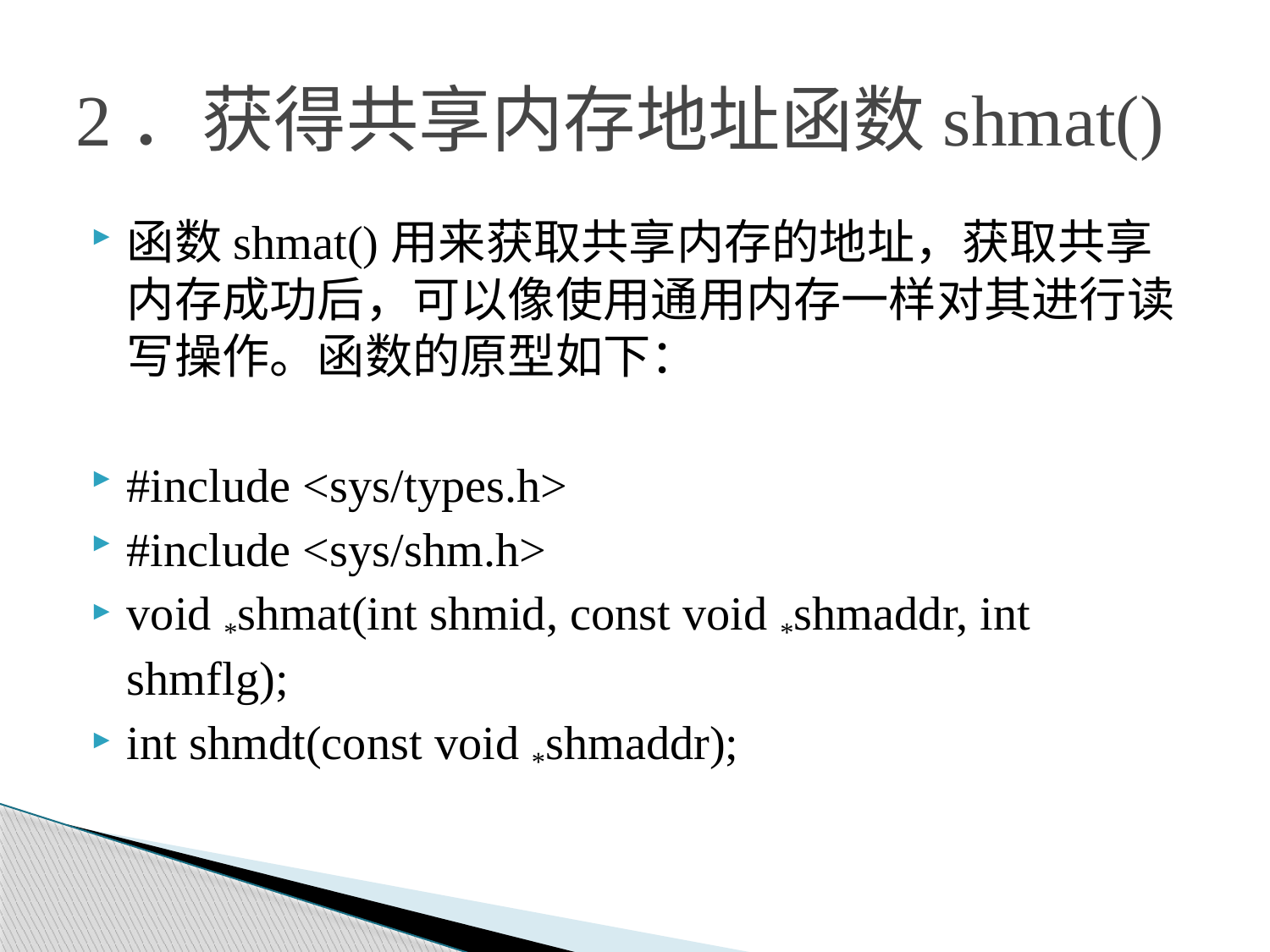

# 2．获得共享内存地址函数shmat()
函数shmat()用来获取共享内存的地址，获取共享内存成功后，可以像使用通用内存一样对其进行读写操作。函数的原型如下：

#include <sys/types.h>
#include <sys/shm.h>
void *shmat(int shmid, const void *shmaddr, int shmflg);
int shmdt(const void *shmaddr);